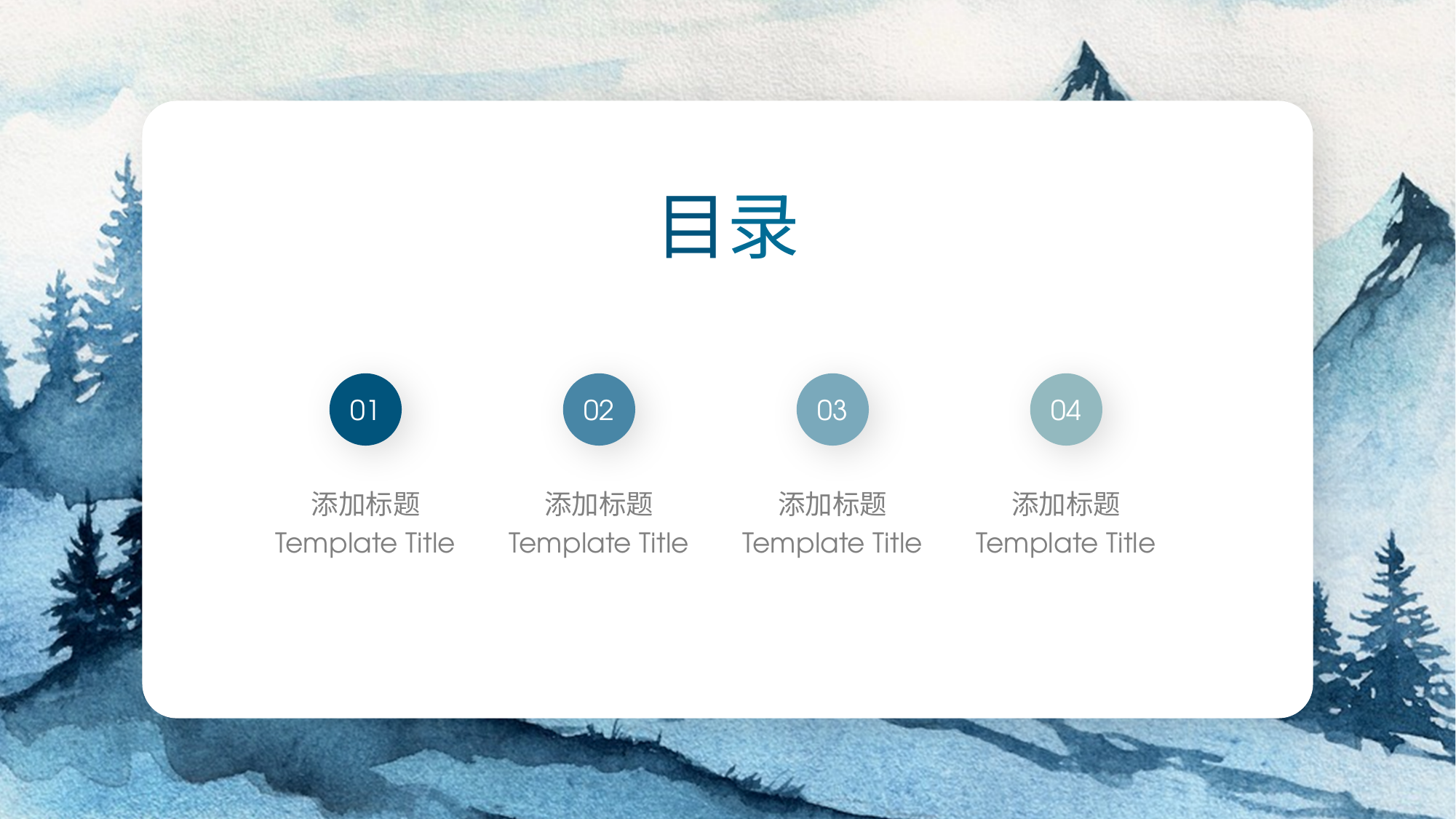

目录
01
02
03
04
添加标题
Template Title
添加标题
Template Title
添加标题
Template Title
添加标题
Template Title